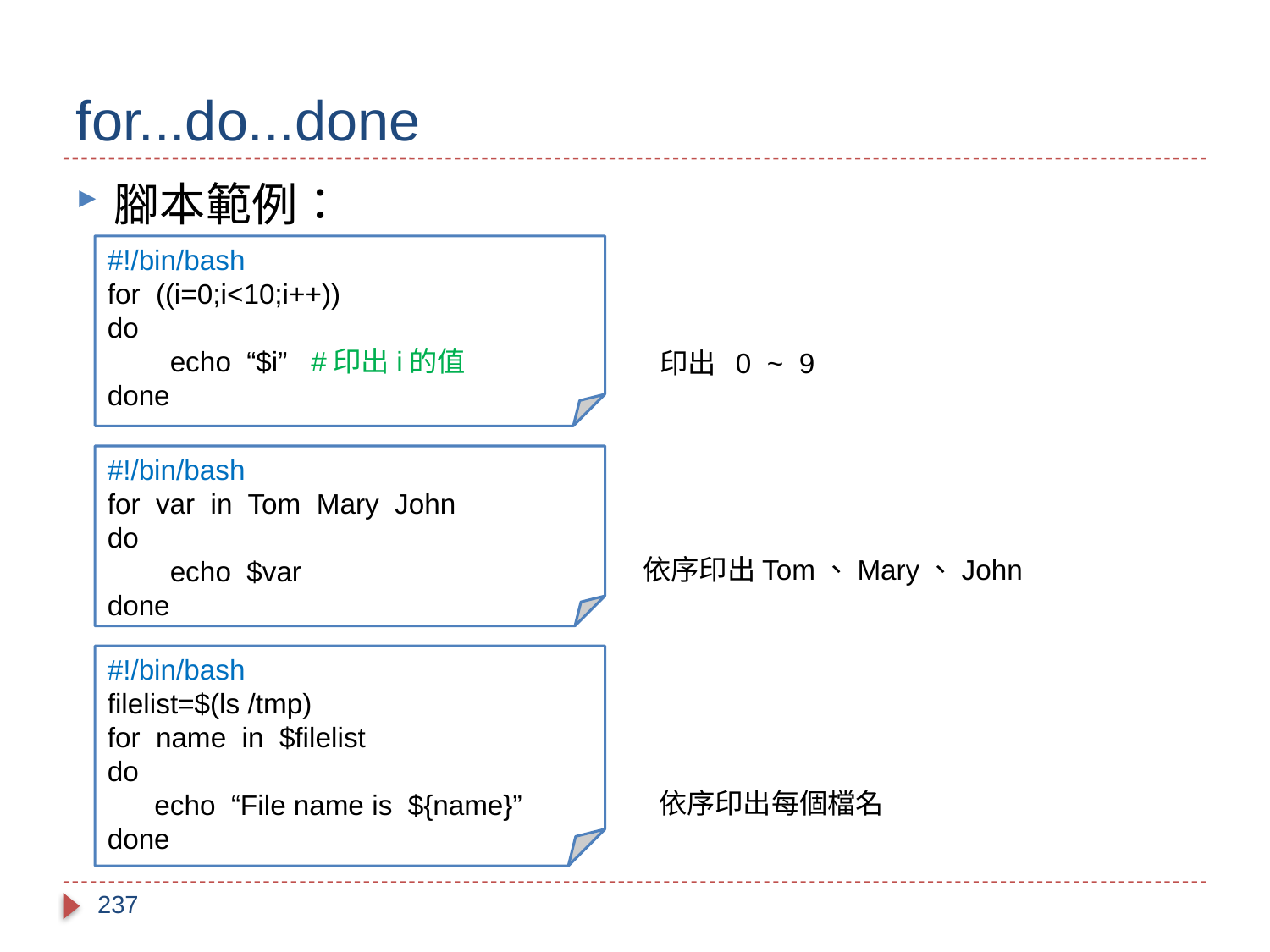

# for...do...done
腳本範例：

#!/bin/bash
for  ((i=0;i<10;i++))
do
        echo  “$i”   #印出i的值
done

印出  0  ~  9
#!/bin/bash
for  var  in  Tom  Mary  John
do
        echo  $var
done
依序印出Tom、Mary、John
#!/bin/bash
filelist=$(ls /tmp)
for  name  in  $filelist
do
      echo  “File name is  ${name}”
done

依序印出每個檔名
237